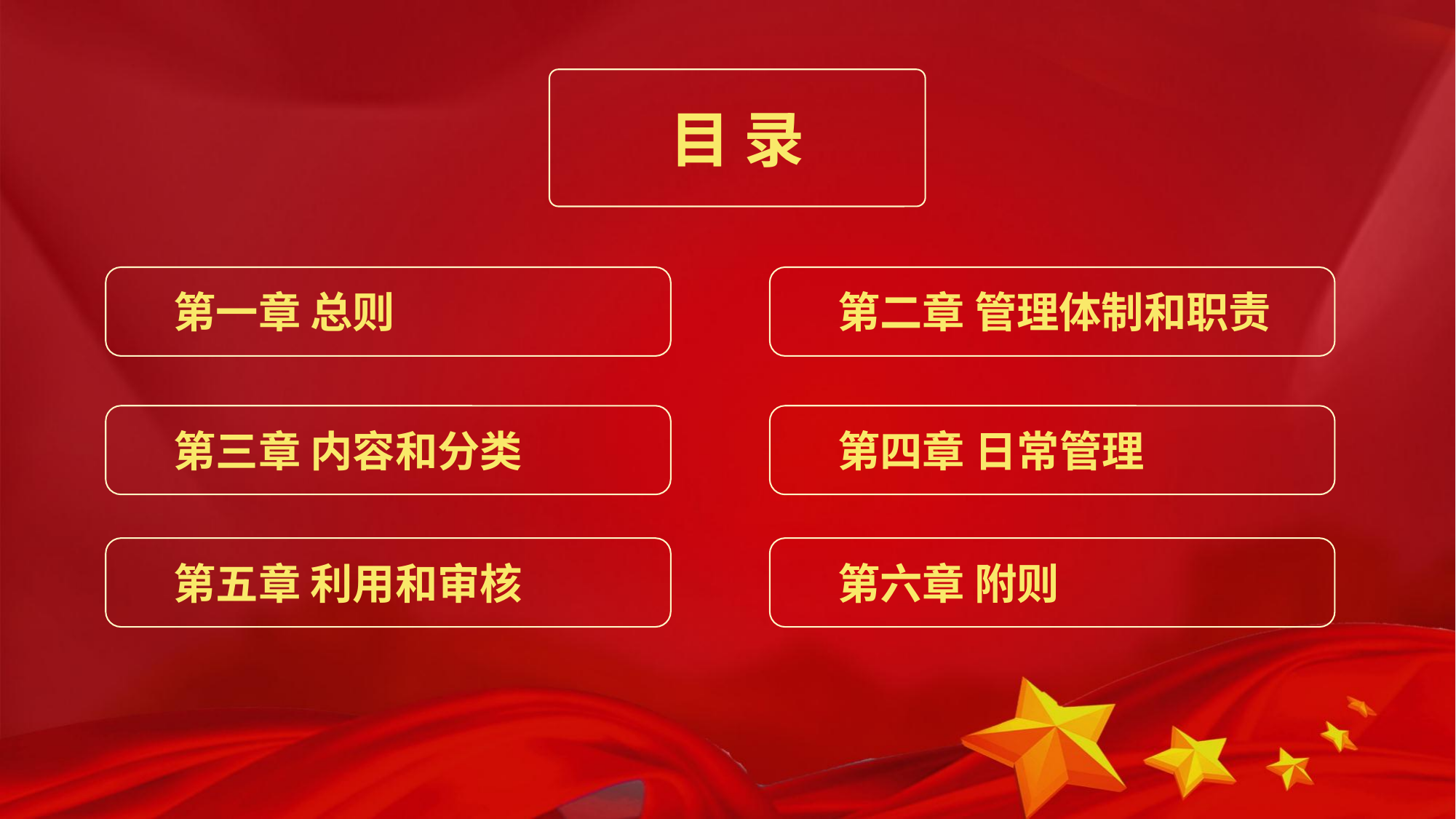

目 录

第一章 总则

第二章 管理体制和职责

第三章 内容和分类

第四章 日常管理

第五章 利用和审核

第六章 附则